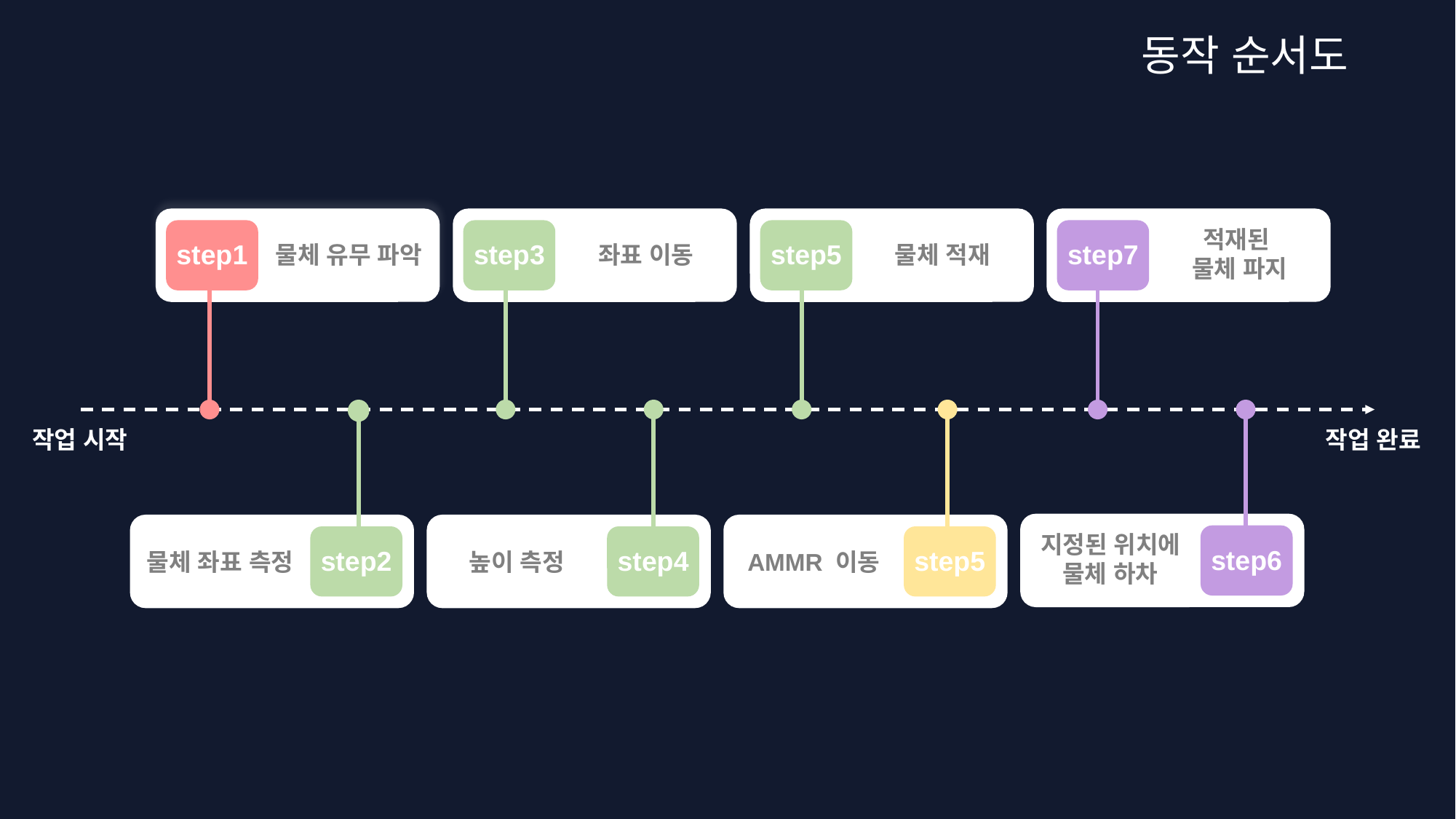

동작 순서도

step1
물체 유무 파악

step3
좌표 이동

step5
물체 적재

적재된
물체 파지
step7

작업 시작
작업 완료

지정된 위치에
물체 하차
step6

step2
물체 좌표 측정

step4
높이 측정

step5
AMMR 이동